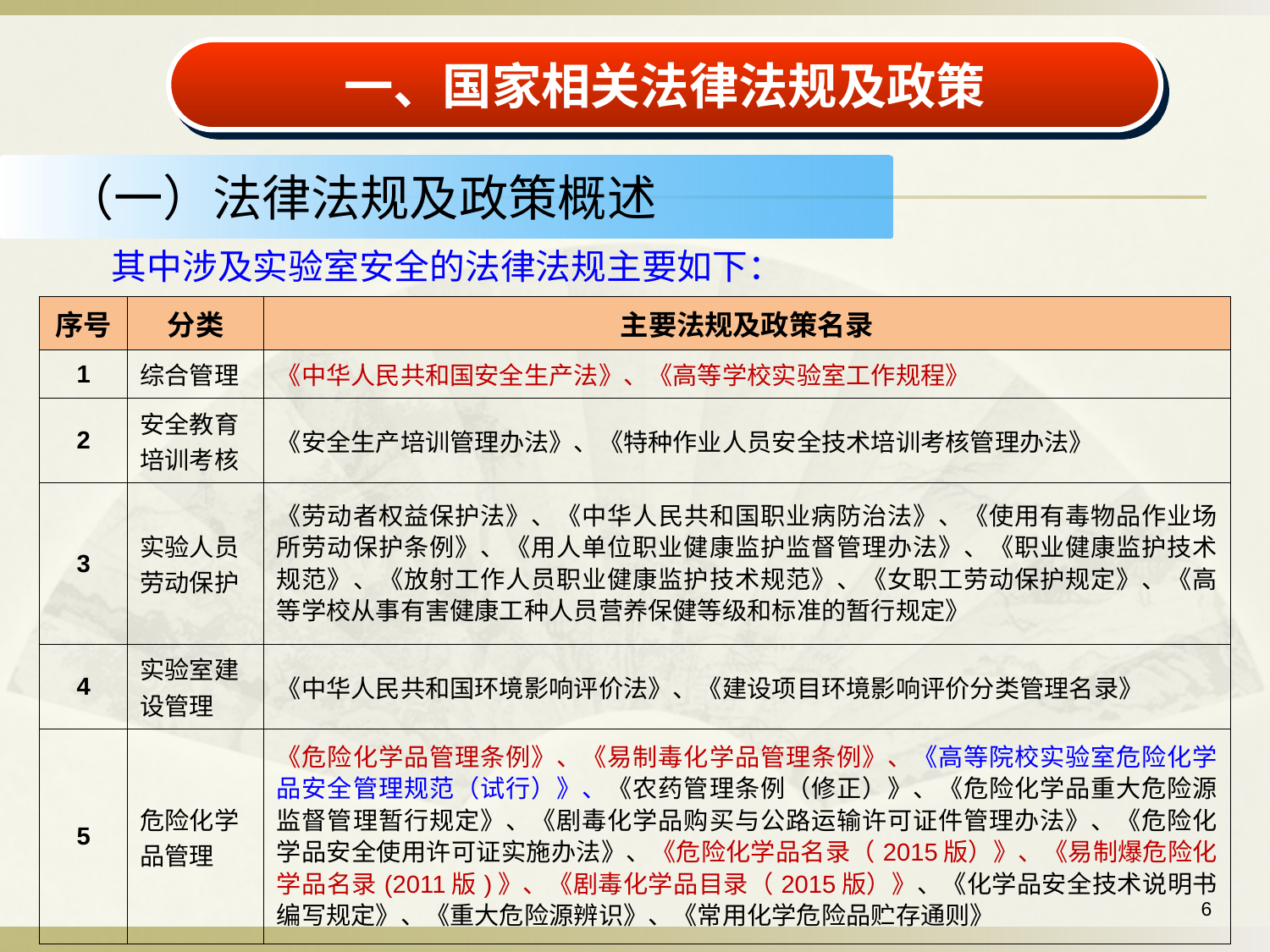

一、国家相关法律法规及政策
（一）法律法规及政策概述
其中涉及实验室安全的法律法规主要如下：
| 序号 | 分类 | 主要法规及政策名录 |
| --- | --- | --- |
| 1 | 综合管理 | 《中华人民共和国安全生产法》、《高等学校实验室工作规程》 |
| 2 | 安全教育培训考核 | 《安全生产培训管理办法》、《特种作业人员安全技术培训考核管理办法》 |
| 3 | 实验人员劳动保护 | 《劳动者权益保护法》、《中华人民共和国职业病防治法》、《使用有毒物品作业场所劳动保护条例》、《用人单位职业健康监护监督管理办法》、《职业健康监护技术规范》、《放射工作人员职业健康监护技术规范》、《女职工劳动保护规定》、《高等学校从事有害健康工种人员营养保健等级和标准的暂行规定》 |
| 4 | 实验室建设管理 | 《中华人民共和国环境影响评价法》、《建设项目环境影响评价分类管理名录》 |
| 5 | 危险化学品管理 | 《危险化学品管理条例》、《易制毒化学品管理条例》、《高等院校实验室危险化学品安全管理规范（试行）》、《农药管理条例（修正）》、《危险化学品重大危险源监督管理暂行规定》、《剧毒化学品购买与公路运输许可证件管理办法》、《危险化学品安全使用许可证实施办法》、《危险化学品名录（2015版）》、《易制爆危险化学品名录(2011版)》、《剧毒化学品目录（2015版）》、《化学品安全技术说明书编写规定》、《重大危险源辨识》、《常用化学危险品贮存通则》 |
6